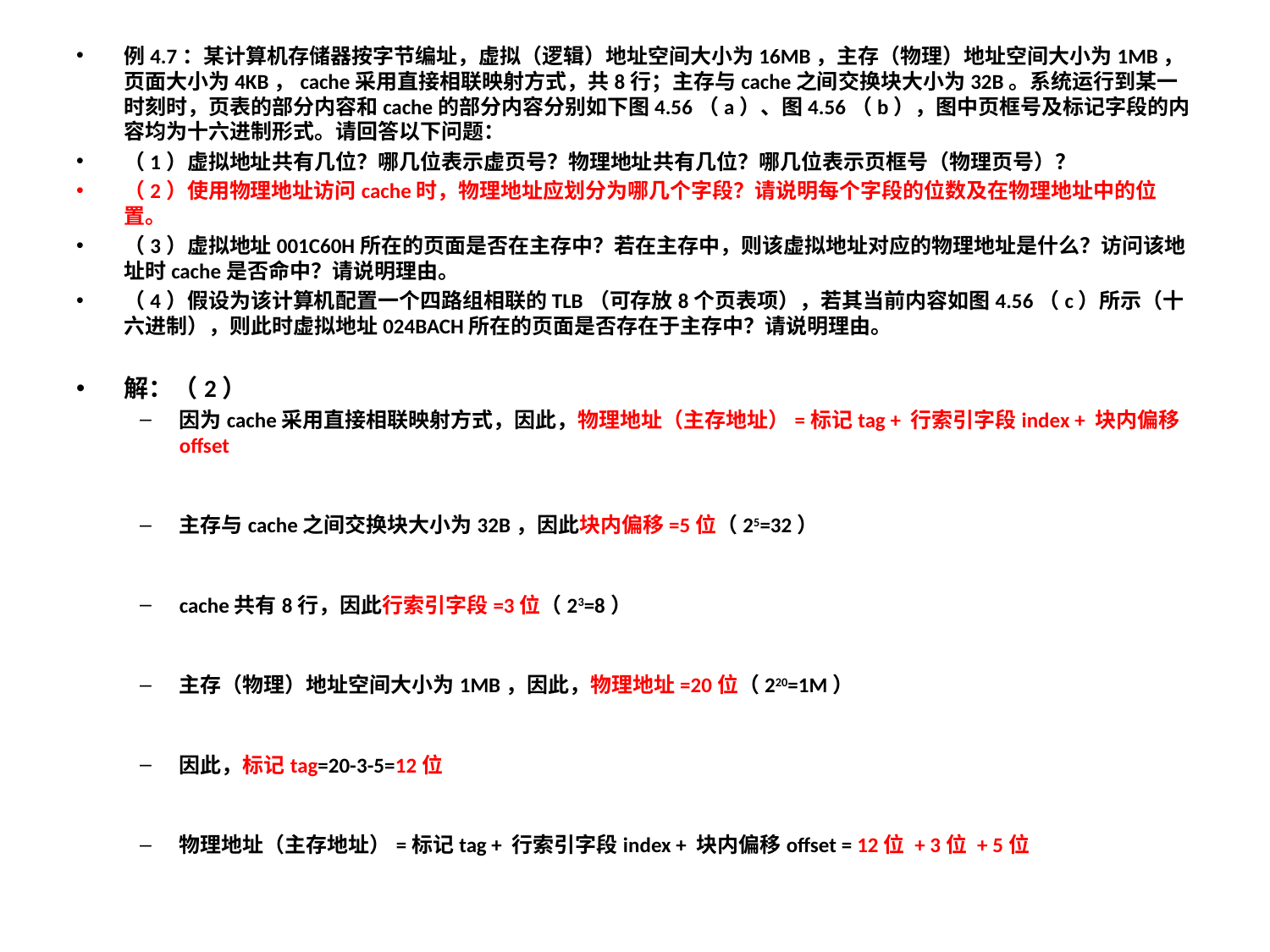

例4.7：某计算机存储器按字节编址，虚拟（逻辑）地址空间大小为16MB，主存（物理）地址空间大小为1MB，页面大小为4KB，cache采用直接相联映射方式，共8行；主存与cache之间交换块大小为32B。系统运行到某一时刻时，页表的部分内容和cache的部分内容分别如下图4.56（a）、图4.56（b），图中页框号及标记字段的内容均为十六进制形式。请回答以下问题：
（1）虚拟地址共有几位？哪几位表示虚页号？物理地址共有几位？哪几位表示页框号（物理页号）？
（2）使用物理地址访问cache时，物理地址应划分为哪几个字段？请说明每个字段的位数及在物理地址中的位置。
（3）虚拟地址001C60H所在的页面是否在主存中？若在主存中，则该虚拟地址对应的物理地址是什么？访问该地址时cache是否命中？请说明理由。
（4）假设为该计算机配置一个四路组相联的TLB（可存放8个页表项），若其当前内容如图4.56（c）所示（十六进制），则此时虚拟地址024BACH所在的页面是否存在于主存中？请说明理由。

解：（2）
因为cache采用直接相联映射方式，因此，物理地址（主存地址）=标记tag + 行索引字段index + 块内偏移offset

主存与cache之间交换块大小为32B，因此块内偏移=5位（25=32）

cache共有8行，因此行索引字段=3位（23=8）

主存（物理）地址空间大小为1MB，因此，物理地址=20位（220=1M）

因此，标记tag=20-3-5=12位

物理地址（主存地址）=标记tag + 行索引字段index + 块内偏移offset = 12位 + 3位 + 5位